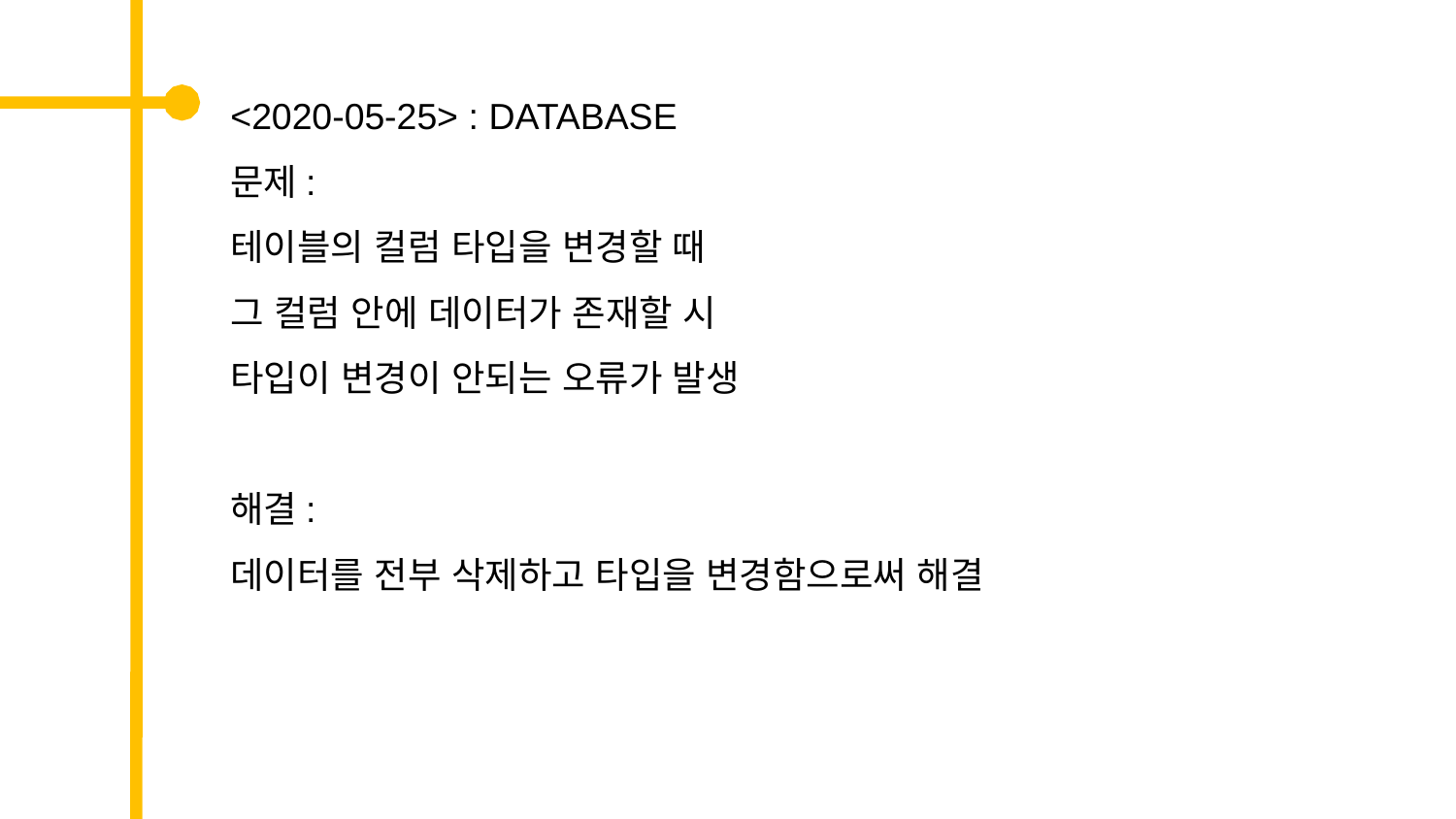

<2020-05-25> : DATABASE
문제:
테이블의 컬럼 타입을 변경할 때
그 컬럼 안에 데이터가 존재할 시
타입이 변경이 안되는 오류가 발생

해결:
데이터를 전부 삭제하고 타입을 변경함으로써 해결